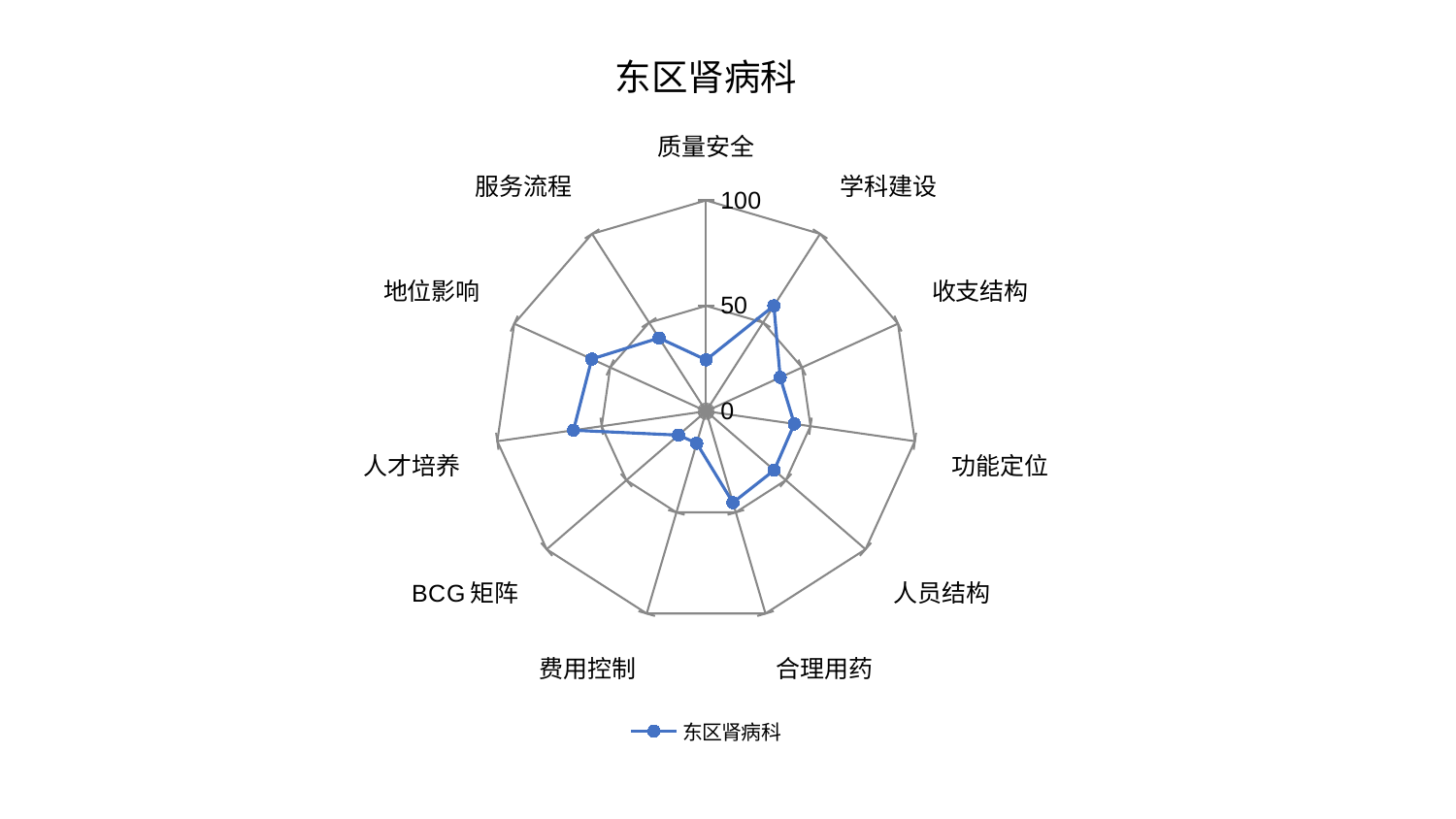

### Chart: 东区肾病科

| Category | 东区肾病科 |
|---|---|
| 质量安全 | 24.350752138845866 |
| 学科建设 | 59.43559508689973 |
| 收支结构 | 38.64151859455888 |
| 功能定位 | 42.2606855907485 |
| 人员结构 | 42.72445680305861 |
| 合理用药 | 45.188766448917946 |
| 费用控制 | 15.83393382106001 |
| BCG矩阵 | 17.31886415456539 |
| 人才培养 | 63.553801003489376 |
| 地位影响 | 59.60093554845676 |
| 服务流程 | 41.30824596787219 |
146